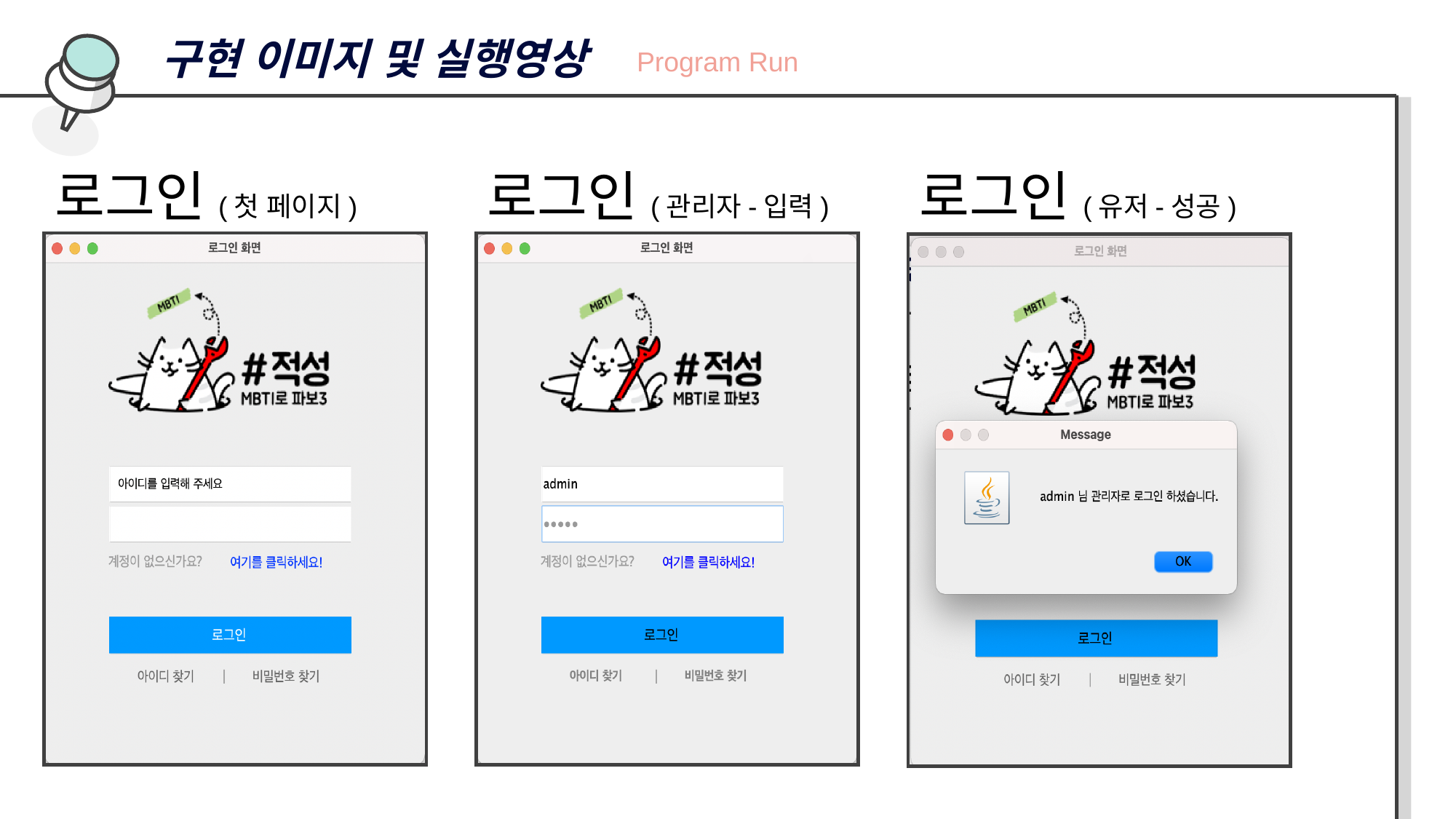

구현 이미지 및 실행영상

Program Run

로그인(첫 페이지)
로그인(관리자-입력)
로그인(유저-성공)